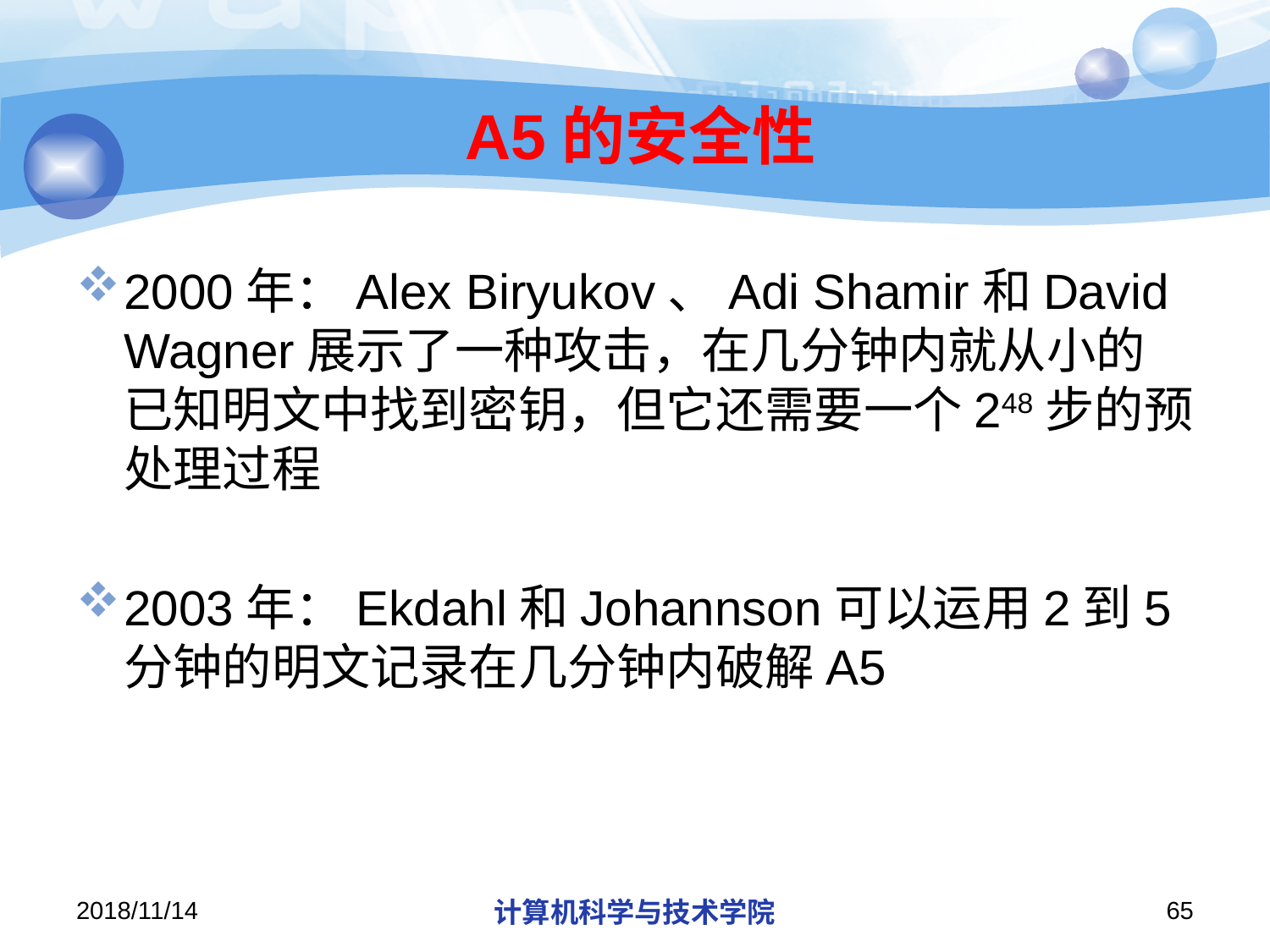

# A5的安全性
2000年：Alex Biryukov、Adi Shamir和David Wagner展示了一种攻击，在几分钟内就从小的已知明文中找到密钥，但它还需要一个248步的预处理过程

2003年：Ekdahl和Johannson可以运用2到5分钟的明文记录在几分钟内破解A5
2018/11/14
计算机科学与技术学院
65